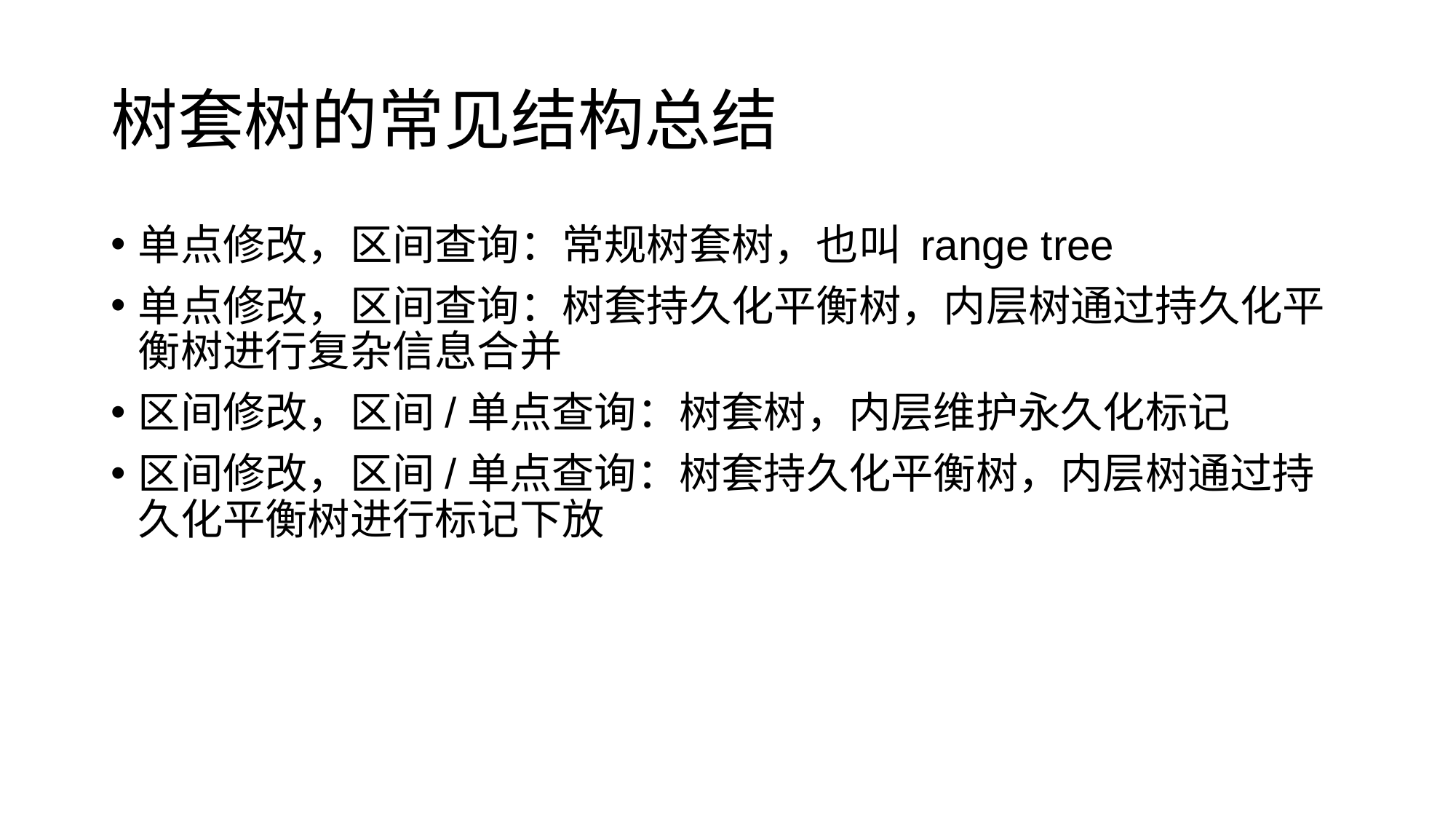

# 树套树的常见结构总结
单点修改，区间查询：常规树套树，也叫 range tree
单点修改，区间查询：树套持久化平衡树，内层树通过持久化平衡树进行复杂信息合并
区间修改，区间/单点查询：树套树，内层维护永久化标记
区间修改，区间/单点查询：树套持久化平衡树，内层树通过持久化平衡树进行标记下放